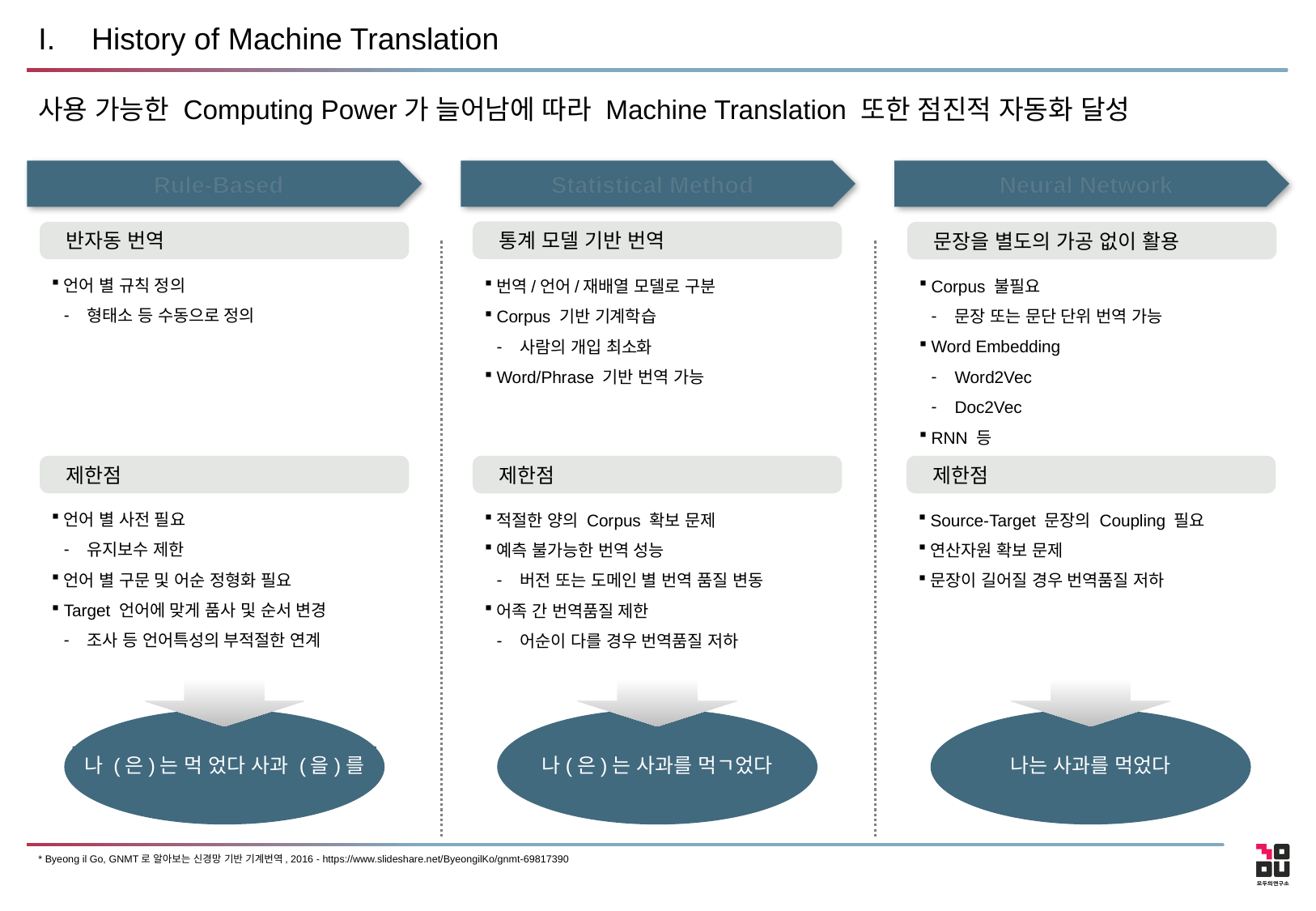

# History of Machine Translation
사용 가능한 Computing Power가 늘어남에 따라 Machine Translation 또한 점진적 자동화 달성
Rule-Based
Statistical Method
Neural Network
통계 모델 기반 번역
번역/언어/재배열 모델로 구분
Corpus 기반 기계학습
사람의 개입 최소화
Word/Phrase 기반 번역 가능

반자동 번역
언어 별 규칙 정의
형태소 등 수동으로 정의
문장을 별도의 가공 없이 활용
Corpus 불필요
문장 또는 문단 단위 번역 가능
Word Embedding
Word2Vec
Doc2Vec
RNN 등
제한점
언어 별 사전 필요
유지보수 제한
언어 별 구문 및 어순 정형화 필요
Target 언어에 맞게 품사 및 순서 변경
조사 등 언어특성의 부적절한 연계
제한점
적절한 양의 Corpus 확보 문제
예측 불가능한 번역 성능
버전 또는 도메인 별 번역 품질 변동
어족 간 번역품질 제한
어순이 다를 경우 번역품질 저하

제한점
Source-Target 문장의 Coupling 필요
연산자원 확보 문제
문장이 길어질 경우 번역품질 저하

나 (은)는 먹 었다 사과 (을)를

나(은)는 사과를 먹ㄱ었다

나는 사과를 먹었다
* Byeong il Go, GNMT로 알아보는 신경망 기반 기계번역, 2016 - https://www.slideshare.net/ByeongilKo/gnmt-69817390